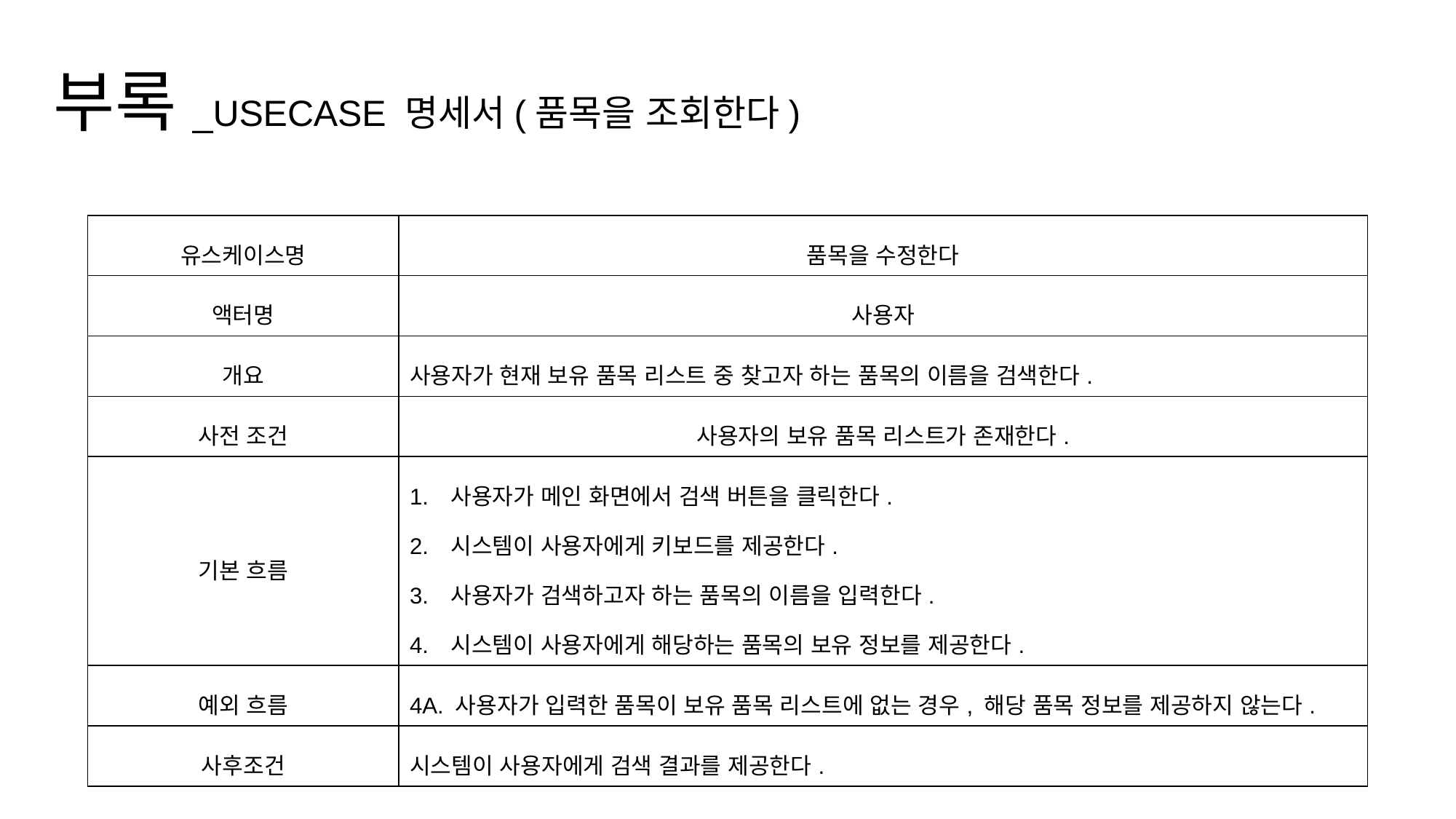

부록_USECASE 명세서(품목을 조회한다)
| 유스케이스명 | 품목을 수정한다 |
| --- | --- |
| 액터명 | 사용자 |
| 개요 | 사용자가 현재 보유 품목 리스트 중 찾고자 하는 품목의 이름을 검색한다. |
| 사전 조건 | 사용자의 보유 품목 리스트가 존재한다. |
| 기본 흐름 | 사용자가 메인 화면에서 검색 버튼을 클릭한다. 시스템이 사용자에게 키보드를 제공한다. 사용자가 검색하고자 하는 품목의 이름을 입력한다. 시스템이 사용자에게 해당하는 품목의 보유 정보를 제공한다. |
| 예외 흐름 | 4A. 사용자가 입력한 품목이 보유 품목 리스트에 없는 경우, 해당 품목 정보를 제공하지 않는다. |
| 사후조건 | 시스템이 사용자에게 검색 결과를 제공한다. |